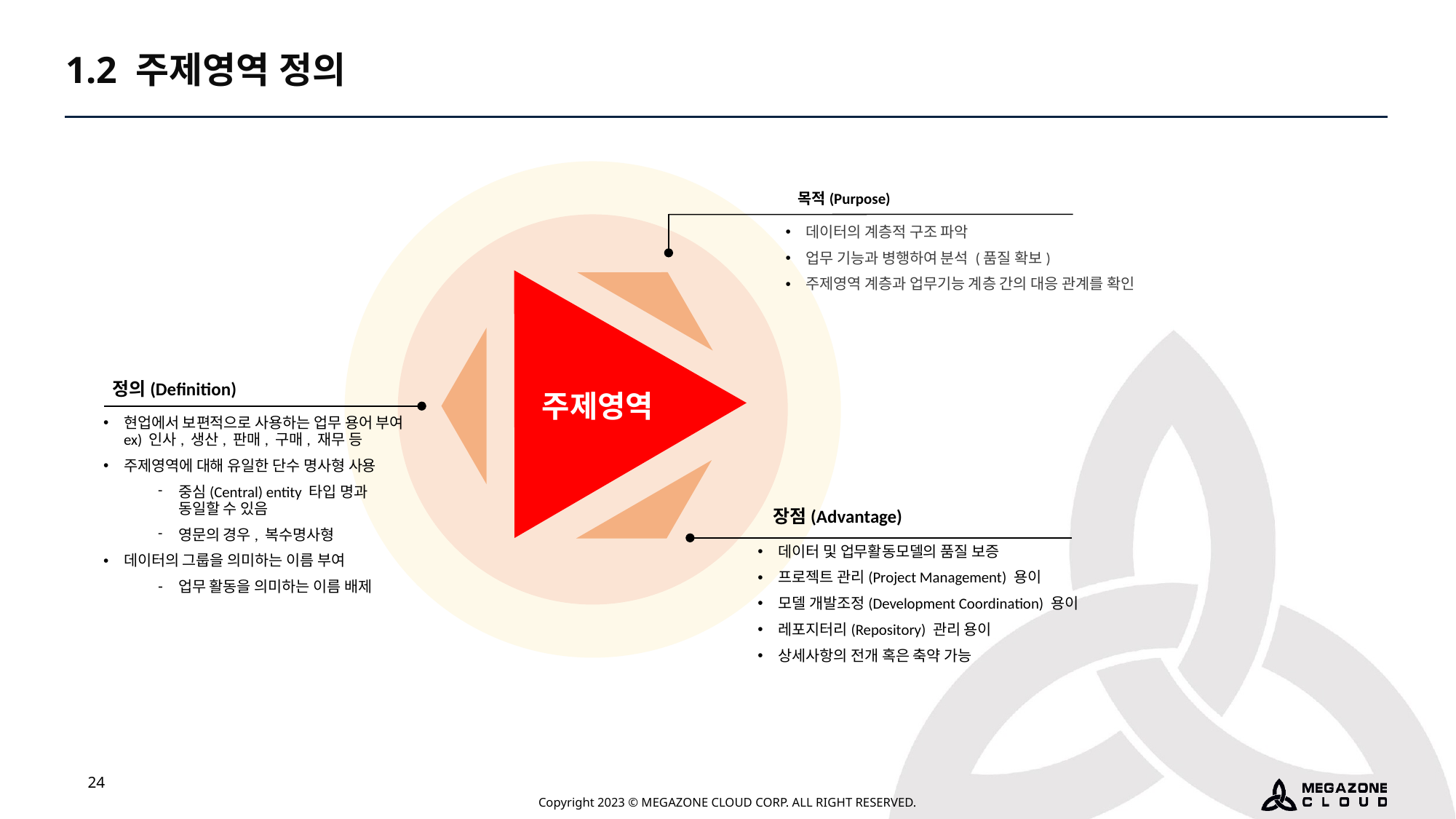

1.2 주제영역 정의

목적(Purpose)
데이터의 계층적 구조 파악
업무 기능과 병행하여 분석 (품질 확보)
주제영역 계층과 업무기능 계층 간의 대응 관계를 확인

정의(Definition)
현업에서 보편적으로 사용하는 업무 용어 부여
ex) 인사, 생산, 판매, 구매, 재무 등
주제영역에 대해 유일한 단수 명사형 사용
중심(Central) entity 타입 명과 동일할 수 있음
영문의 경우, 복수명사형
데이터의 그룹을 의미하는 이름 부여
업무 활동을 의미하는 이름 배제
주제영역

장점(Advantage)
데이터 및 업무활동모델의 품질 보증
프로젝트 관리(Project Management) 용이
모델 개발조정(Development Coordination) 용이
레포지터리(Repository) 관리 용이
상세사항의 전개 혹은 축약 가능